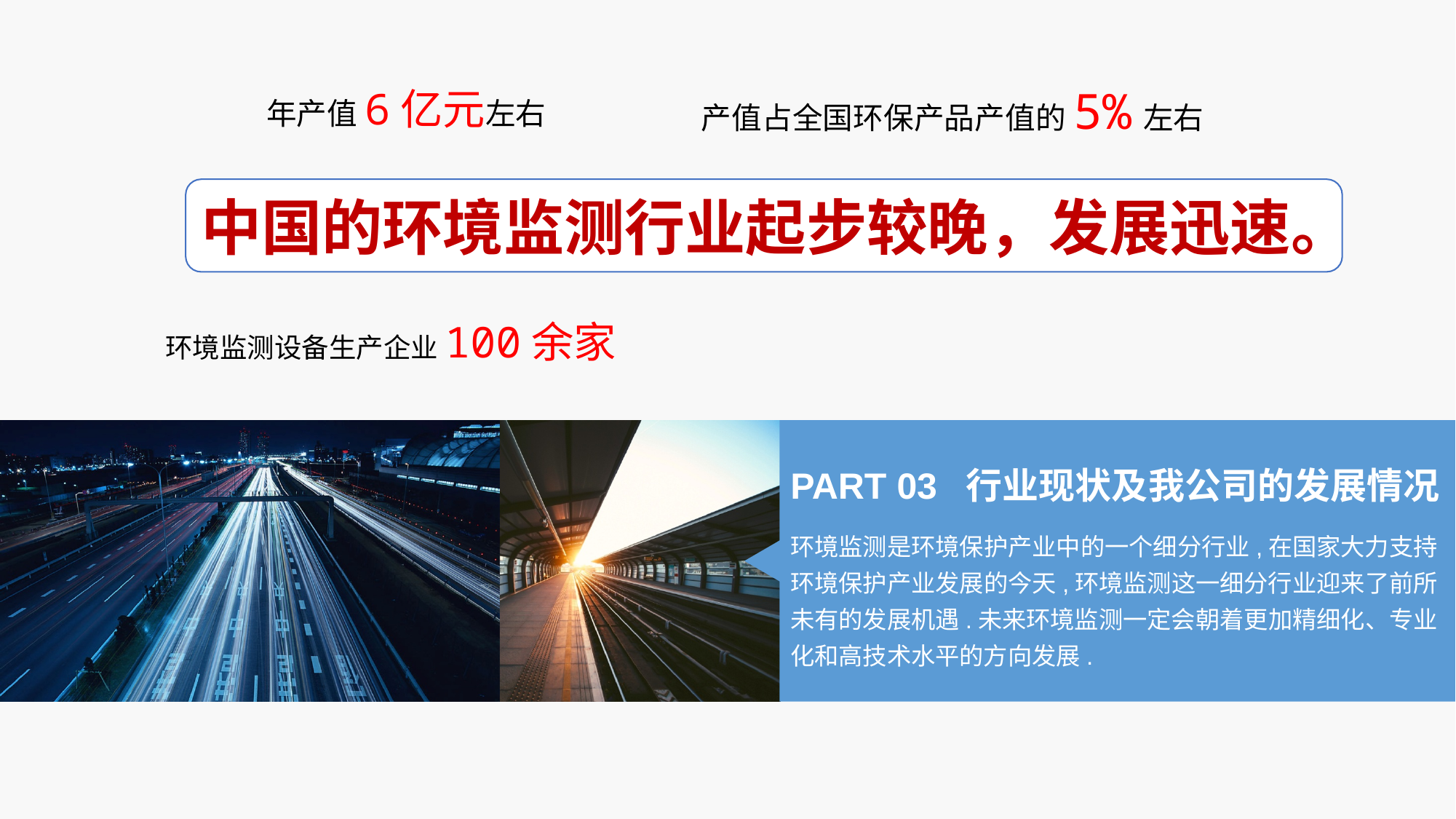

产值占全国环保产品产值的5%左右
年产值6亿元左右
中国的环境监测行业起步较晚，发展迅速。
环境监测设备生产企业100余家

PART 03  行业现状及我公司的发展情况
环境监测是环境保护产业中的一个细分行业,在国家大力支持环境保护产业发展的今天,环境监测这一细分行业迎来了前所未有的发展机遇.未来环境监测一定会朝着更加精细化、专业化和高技术水平的方向发展.